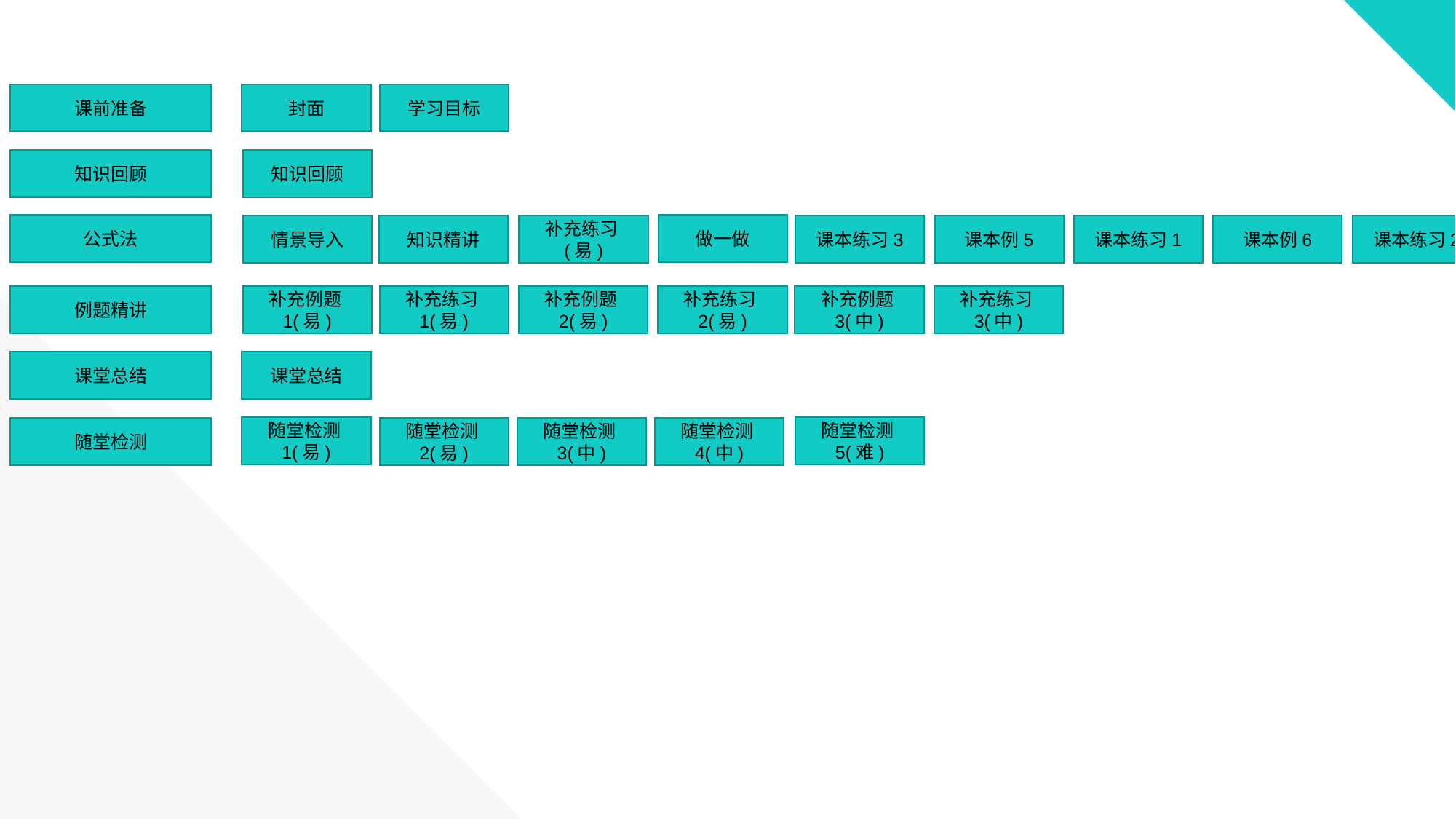

课前准备
封面
学习目标
知识回顾
知识回顾
公式法
做一做
情景导入
知识精讲
补充练习(易)
课本练习3
课本例5
课本练习1
课本例6
课本练习2
补充例题1(易)
例题精讲
补充练习1(易)
补充例题2(易)
补充练习2(易)
补充例题3(中)
补充练习3(中)
课堂总结
课堂总结
随堂检测1(易)
随堂检测5(难)
随堂检测
随堂检测2(易)
随堂检测3(中)
随堂检测4(中)